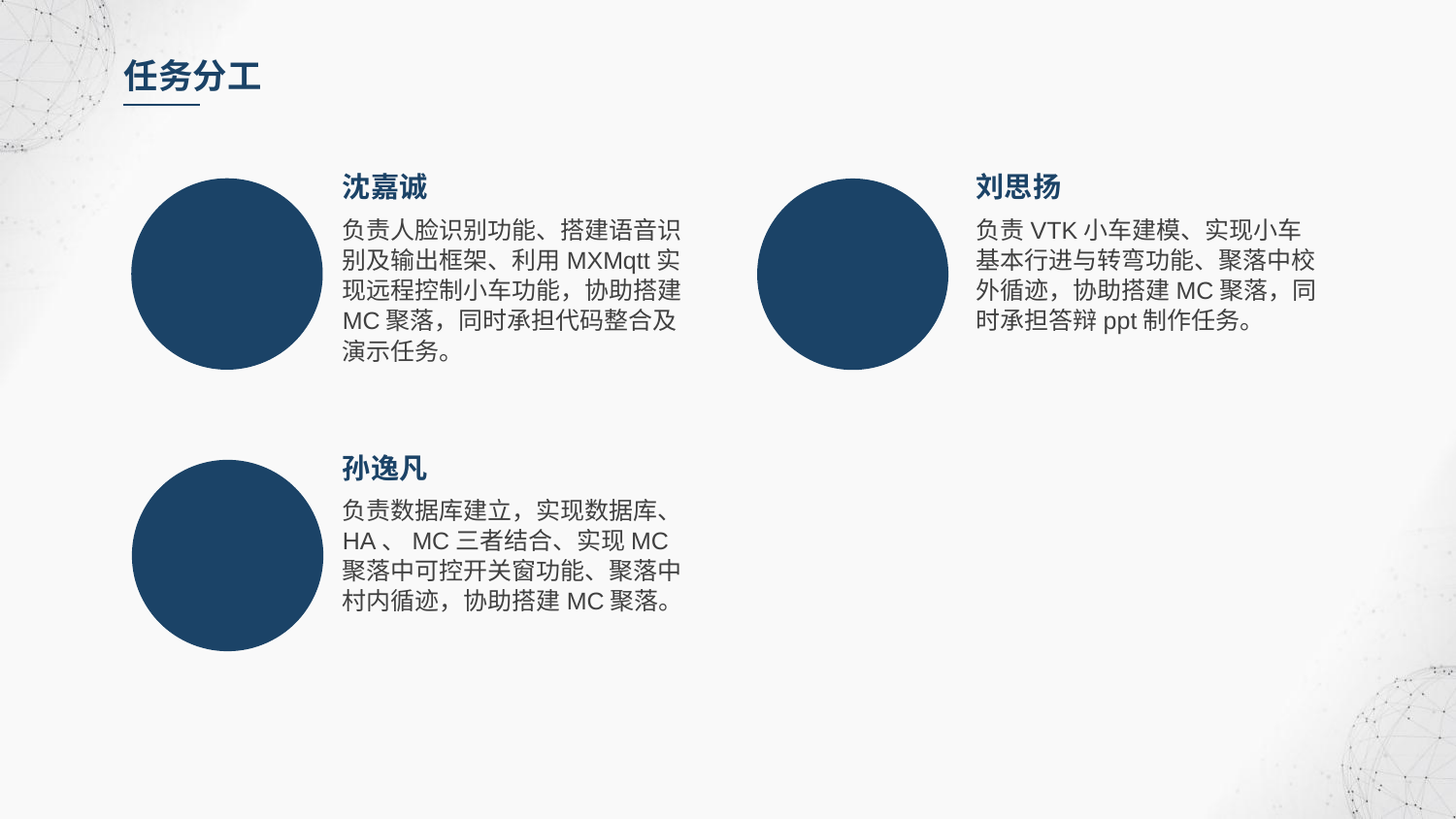

任务分工
沈嘉诚
刘思扬

负责人脸识别功能、搭建语音识别及输出框架、利用MXMqtt实现远程控制小车功能，协助搭建MC聚落，同时承担代码整合及演示任务。
负责VTK小车建模、实现小车基本行进与转弯功能、聚落中校外循迹，协助搭建MC聚落，同时承担答辩ppt制作任务。
孙逸凡

负责数据库建立，实现数据库、HA、MC三者结合、实现MC聚落中可控开关窗功能、聚落中村内循迹，协助搭建MC聚落。